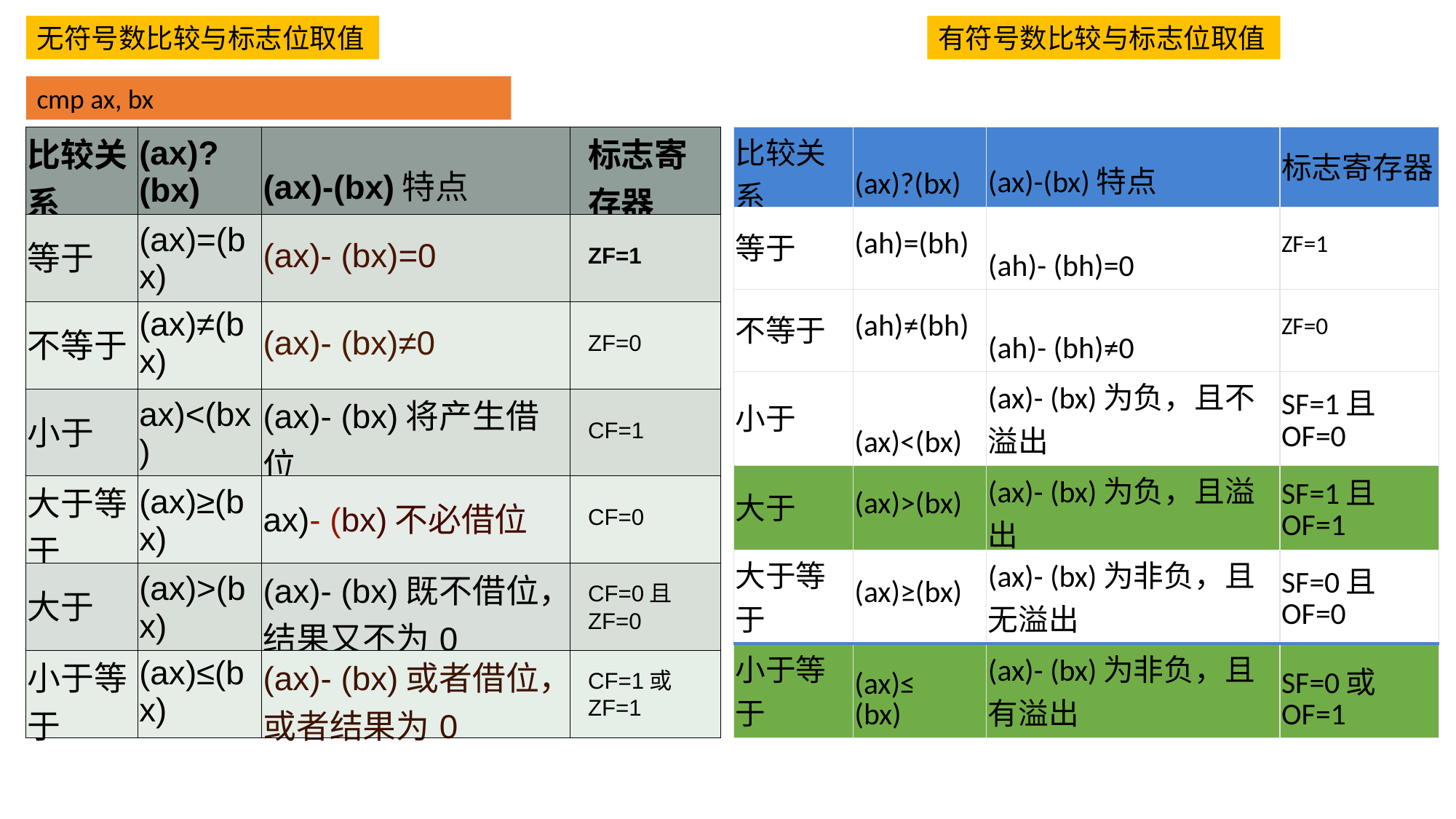

无符号数比较与标志位取值
有符号数比较与标志位取值
cmp ax, bx
| 比较关系 | (ax)?(bx) | (ax)-(bx)特点 | 标志寄存器 |
| --- | --- | --- | --- |
| 等于 | (ax)=(bx) | (ax)- (bx)=0 | ZF=1 |
| 不等于 | (ax)≠(bx) | (ax)- (bx)≠0 | ZF=0 |
| 小于 | ax)<(bx) | (ax)- (bx)将产生借位 | CF=1 |
| 大于等于 | (ax)≥(bx) | ax)- (bx)不必借位 | CF=0 |
| 大于 | (ax)>(bx) | (ax)- (bx)既不借位，结果又不为0 | CF=0且ZF=0 |
| 小于等于 | (ax)≤(bx) | (ax)- (bx)或者借位，或者结果为0 | CF=1或ZF=1 |
| 比较关系 | (ax)?(bx) | (ax)-(bx)特点 | 标志寄存器 |
| --- | --- | --- | --- |
| 等于 | (ah)=(bh) | (ah)- (bh)=0 | ZF=1 |
| 不等于 | (ah)≠(bh) | (ah)- (bh)≠0 | ZF=0 |
| 小于 | (ax)<(bx) | (ax)- (bx)为负，且不溢出 | SF=1且OF=0 |
| 大于 | (ax)>(bx) | (ax)- (bx)为负，且溢出 | SF=1且OF=1 |
| 大于等于 | (ax)≥(bx) | (ax)- (bx)为非负，且无溢出 | SF=0且OF=0 |
| 小于等于 | (ax)≤ (bx) | (ax)- (bx)为非负，且有溢出 | SF=0或OF=1 |